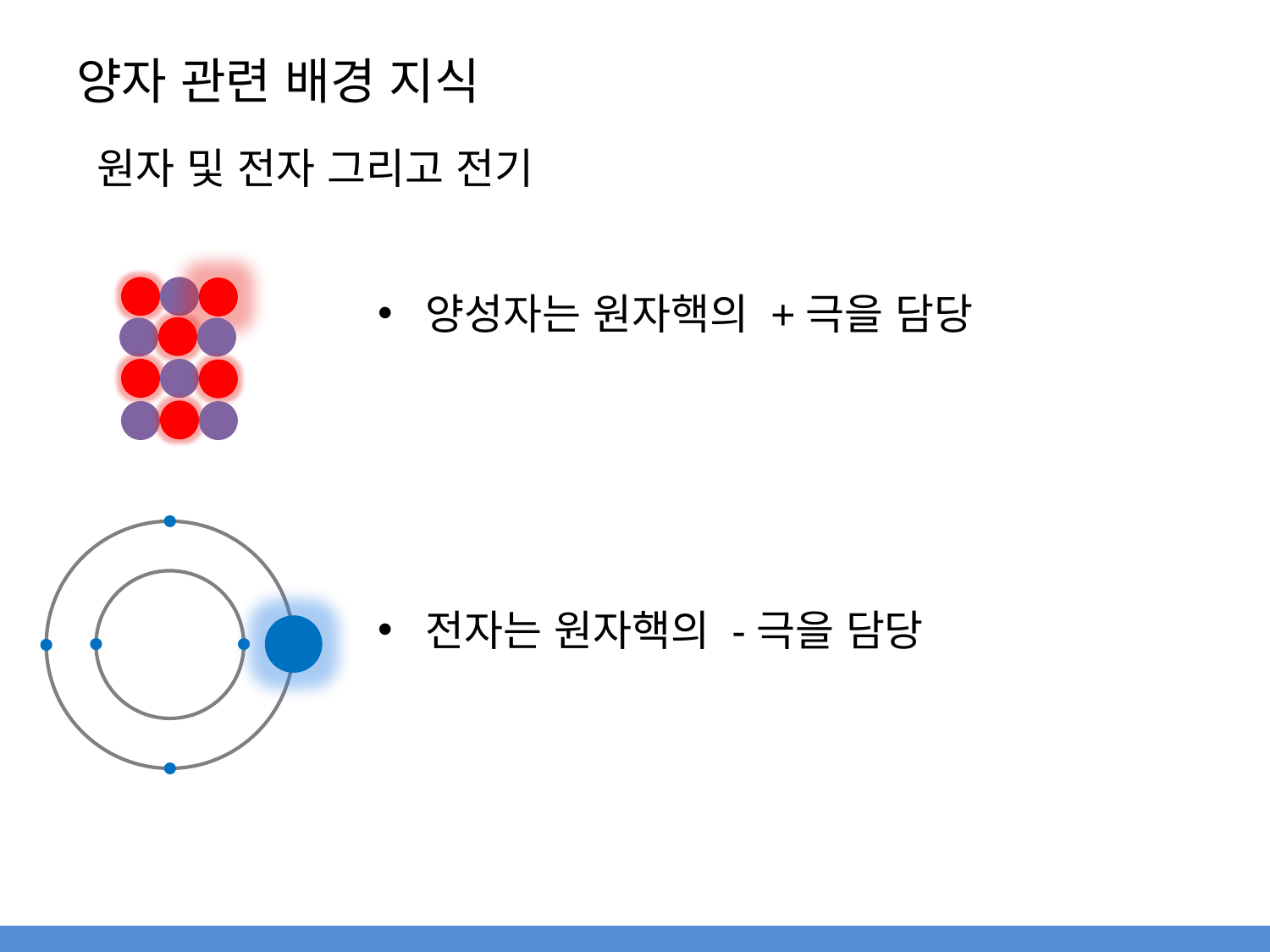

# 양자 관련 배경 지식
원자 및 전자 그리고 전기
양성자는 원자핵의 +극을 담당

전자는 원자핵의 -극을 담당